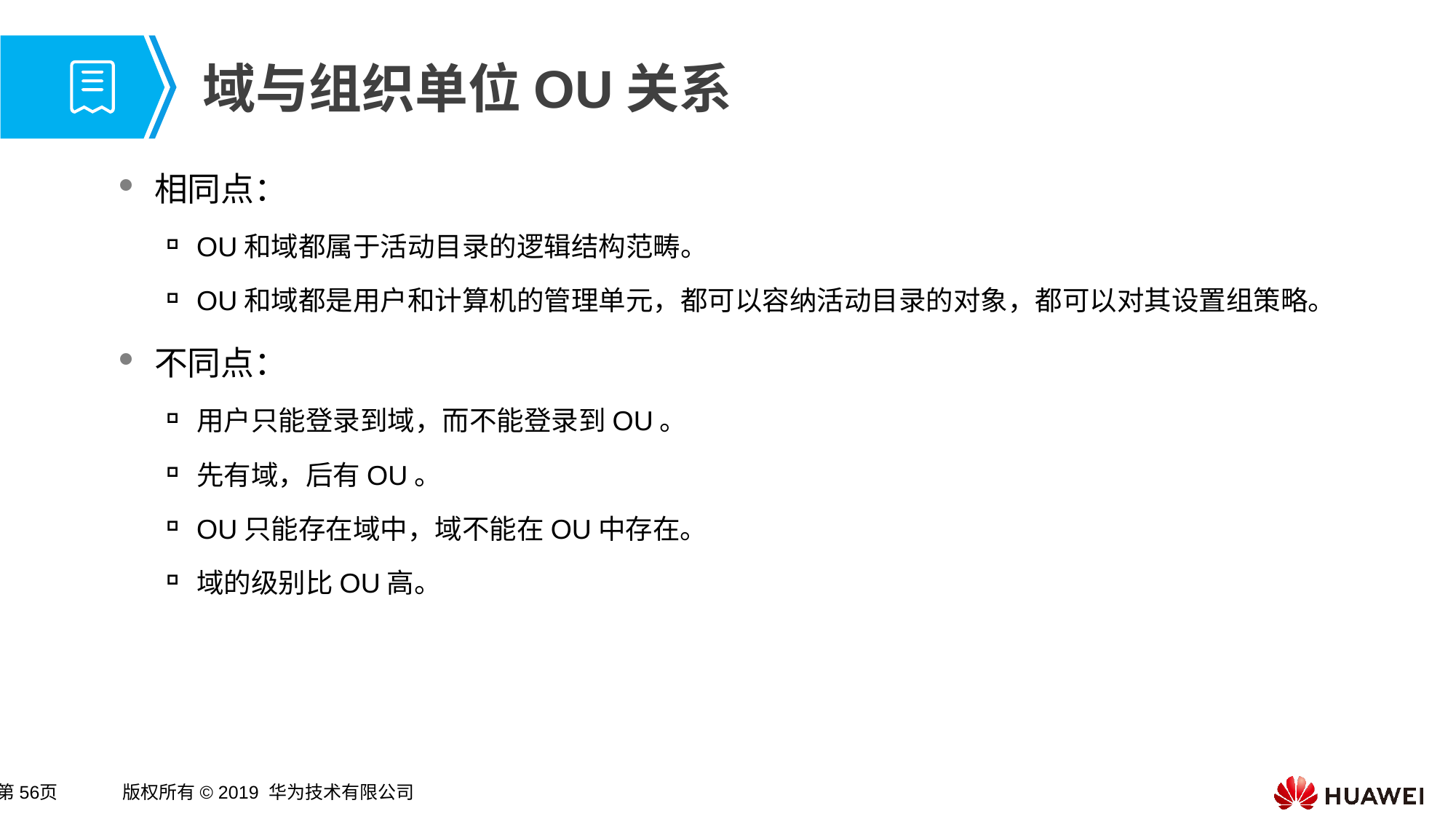

# 域与组织单位OU关系
相同点：
OU和域都属于活动目录的逻辑结构范畴。
OU和域都是用户和计算机的管理单元，都可以容纳活动目录的对象，都可以对其设置组策略。
不同点：
用户只能登录到域，而不能登录到OU。
先有域，后有OU。
OU只能存在域中，域不能在OU中存在。
域的级别比OU高。